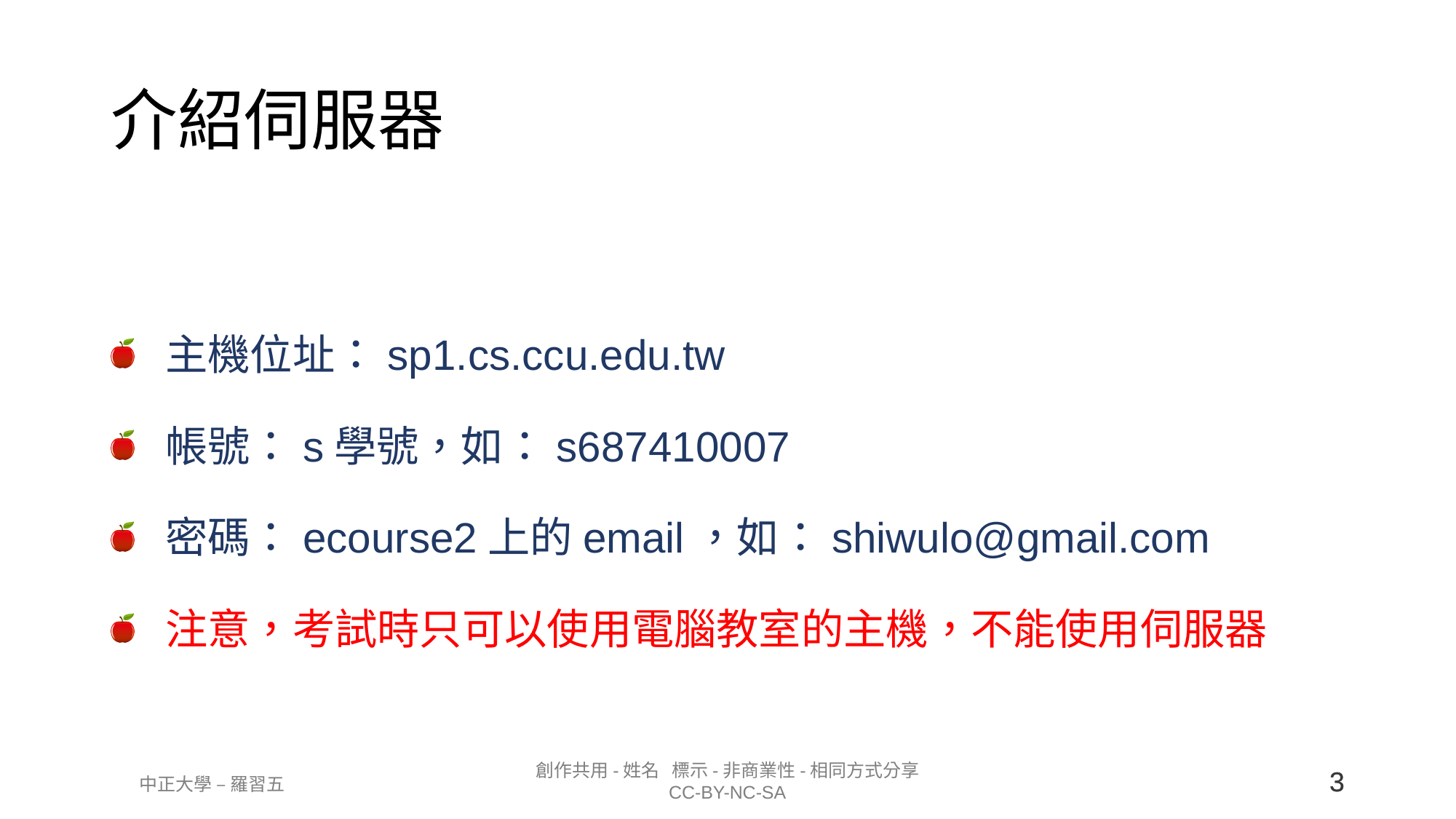

# 介紹伺服器
主機位址：sp1.cs.ccu.edu.tw
帳號：s學號，如：s687410007
密碼：ecourse2上的email，如：shiwulo@gmail.com
注意，考試時只可以使用電腦教室的主機，不能使用伺服器